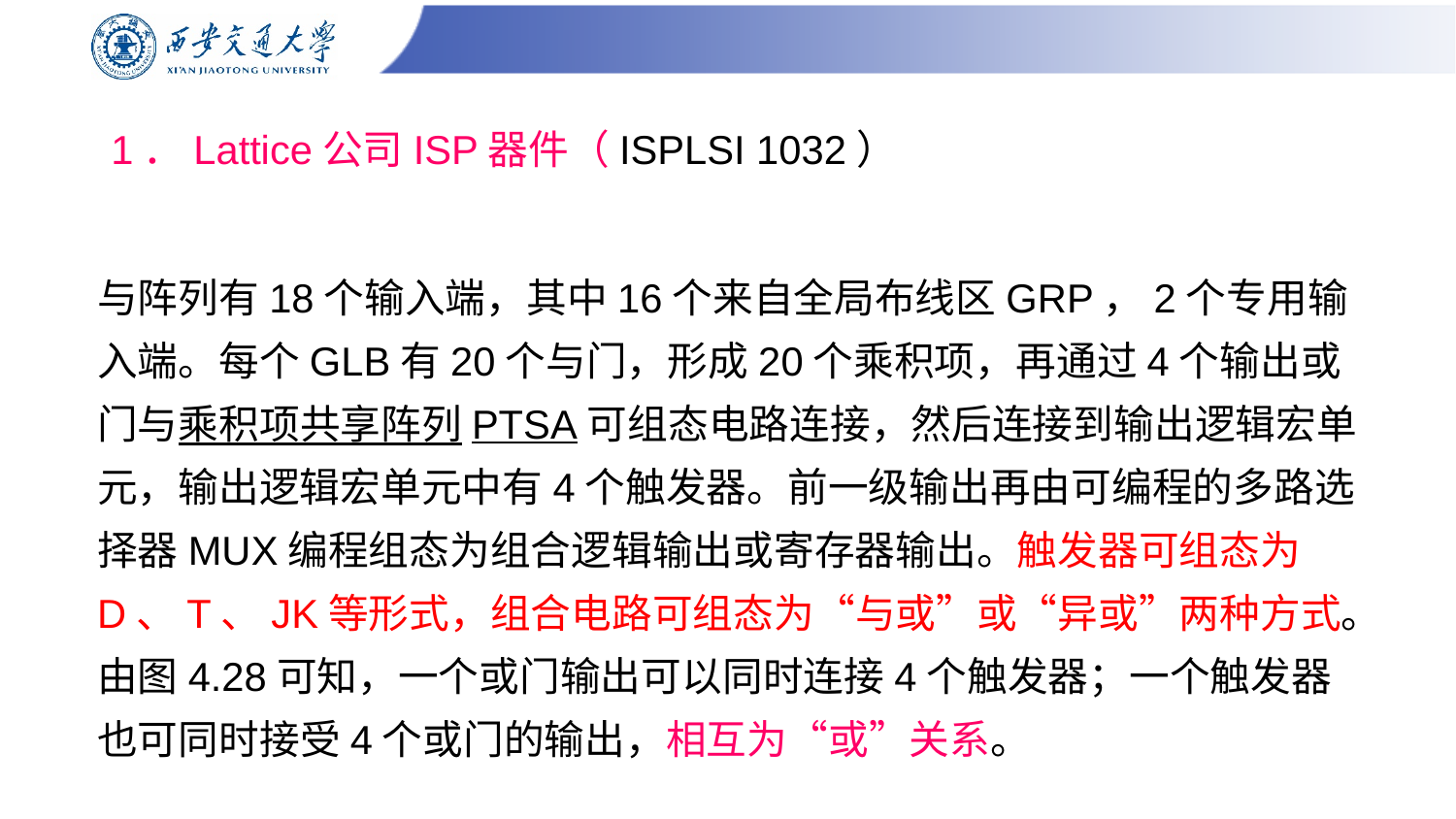

# 1．Lattice公司ISP器件（ISPLSI 1032）
与阵列有18个输入端，其中16个来自全局布线区GRP，2个专用输入端。每个GLB有20个与门，形成20个乘积项，再通过4个输出或门与乘积项共享阵列PTSA可组态电路连接，然后连接到输出逻辑宏单元，输出逻辑宏单元中有4个触发器。前一级输出再由可编程的多路选择器MUX编程组态为组合逻辑输出或寄存器输出。触发器可组态为D、T、JK等形式，组合电路可组态为“与或”或“异或”两种方式。由图4.28可知，一个或门输出可以同时连接4个触发器；一个触发器也可同时接受4个或门的输出，相互为“或”关系。